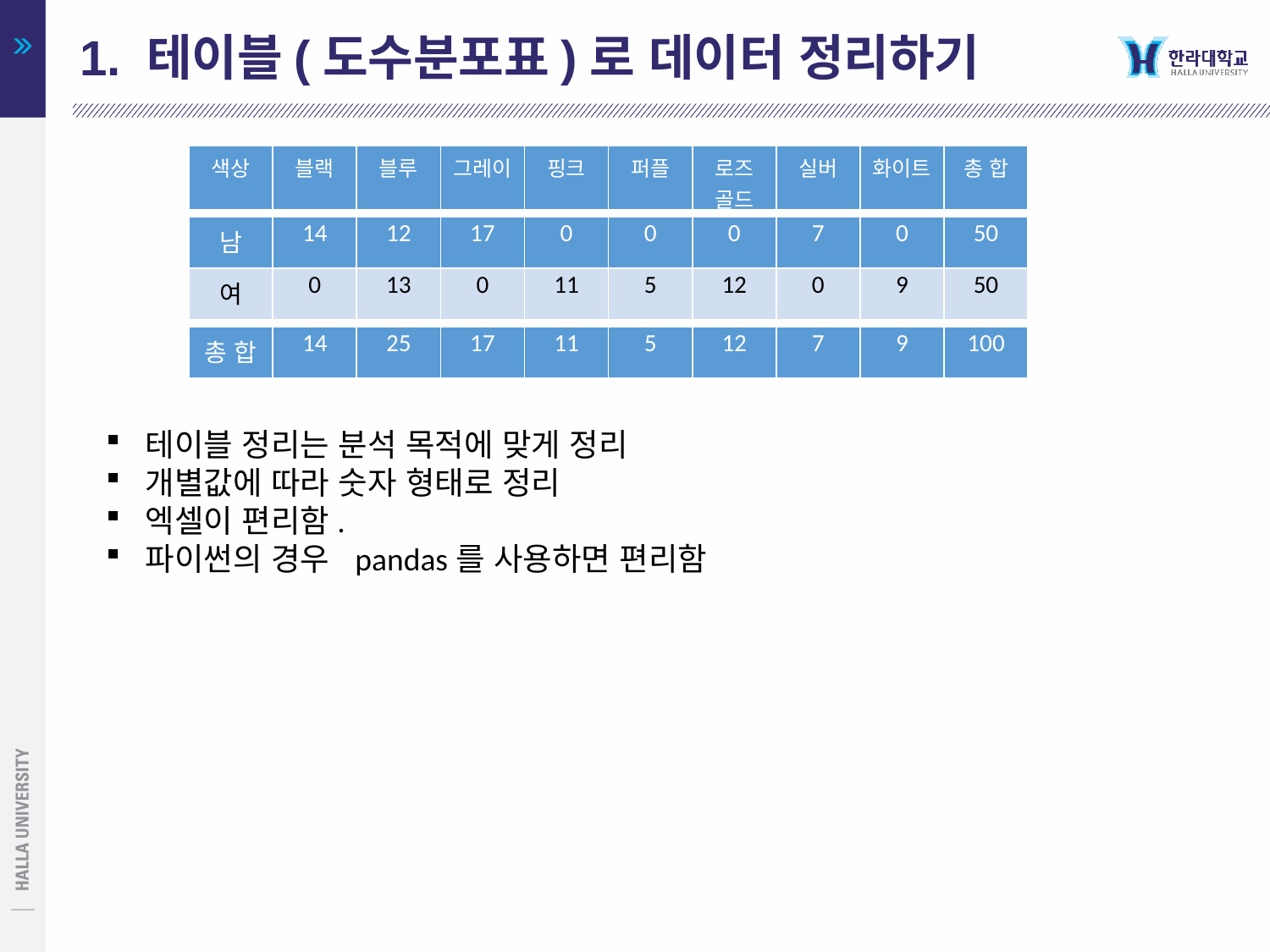

1. 테이블(도수분포표)로 데이터 정리하기
| 색상 | 블랙 | 블루 | 그레이 | 핑크 | 퍼플 | 로즈 골드 | 실버 | 화이트 | 총 합 |
| --- | --- | --- | --- | --- | --- | --- | --- | --- | --- |
| 남 | 14 | 12 | 17 | 0 | 0 | 0 | 7 | 0 | 50 |
| --- | --- | --- | --- | --- | --- | --- | --- | --- | --- |
| 여 | 0 | 13 | 0 | 11 | 5 | 12 | 0 | 9 | 50 |
| 총 합 | 14 | 25 | 17 | 11 | 5 | 12 | 7 | 9 | 100 |
| --- | --- | --- | --- | --- | --- | --- | --- | --- | --- |
테이블 정리는 분석 목적에 맞게 정리
개별값에 따라 숫자 형태로 정리
엑셀이 편리함.
파이썬의 경우  pandas를 사용하면 편리함